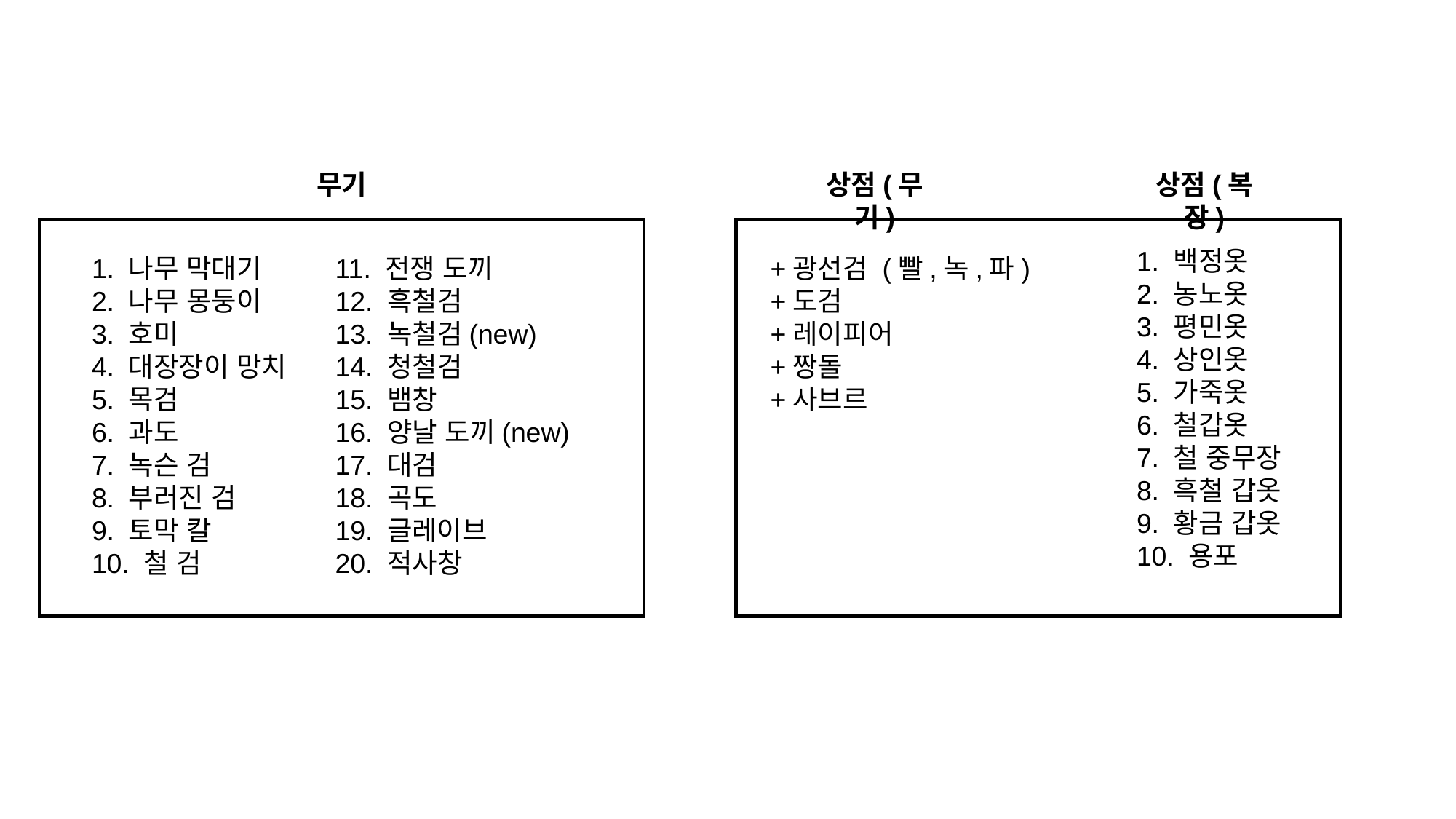

무기
상점(무기)
상점(복장)

1. 백정옷
2. 농노옷
3. 평민옷
4. 상인옷
5. 가죽옷
6. 철갑옷
7. 철 중무장
8. 흑철 갑옷
9. 황금 갑옷
10. 용포
1. 나무 막대기
2. 나무 몽둥이
3. 호미
4. 대장장이 망치
5. 목검
6. 과도
7. 녹슨 검
8. 부러진 검
9. 토막 칼
10. 철 검
11. 전쟁 도끼
12. 흑철검
13. 녹철검(new)
14. 청철검
15. 뱀창
16. 양날 도끼(new)
17. 대검
18. 곡도
19. 글레이브
20. 적사창
+광선검 (빨,녹,파)
+도검
+레이피어
+짱돌
+사브르